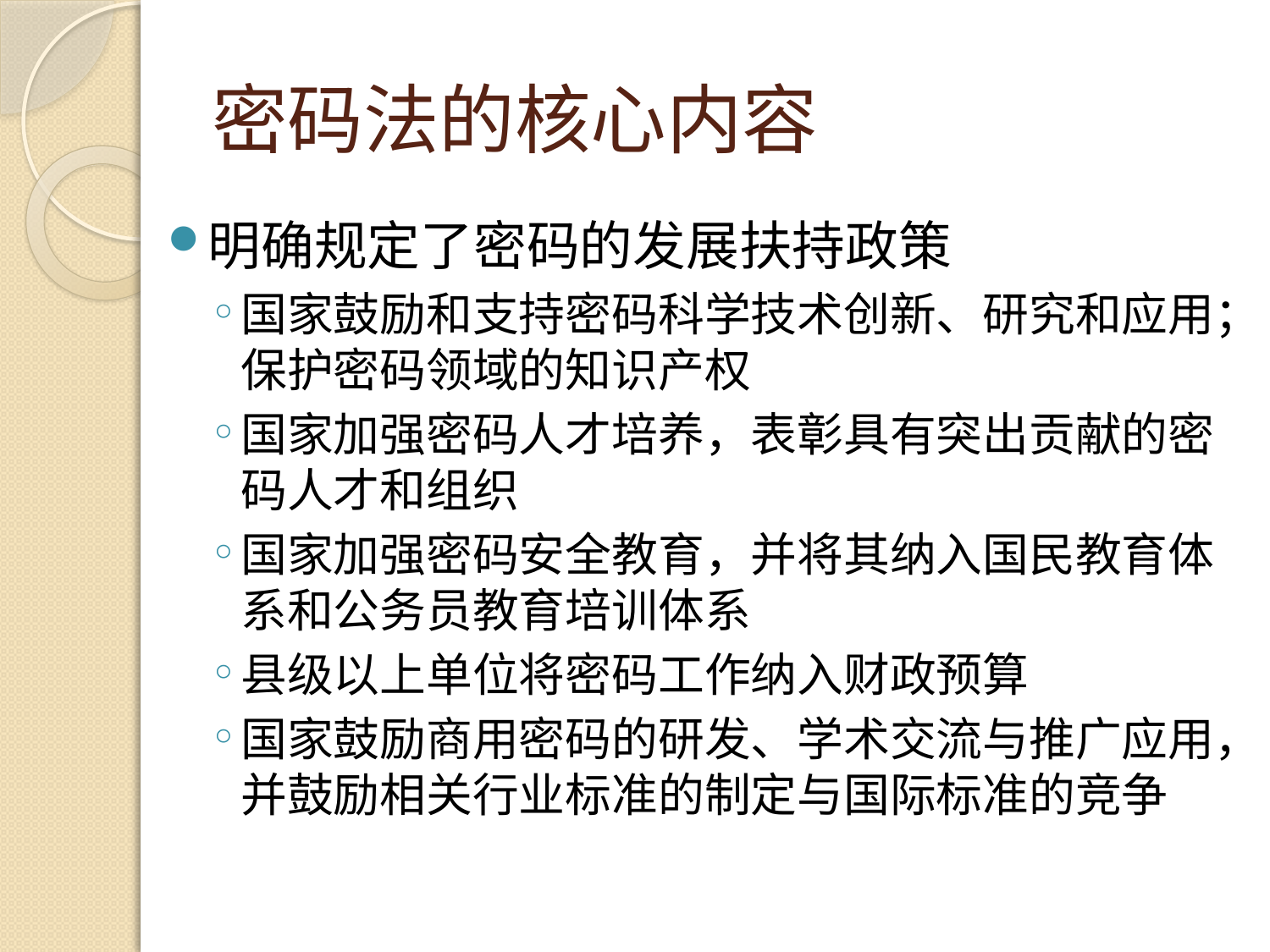

# 密码法的核心内容
明确规定了密码的发展扶持政策
国家鼓励和支持密码科学技术创新、研究和应用；保护密码领域的知识产权
国家加强密码人才培养，表彰具有突出贡献的密码人才和组织
国家加强密码安全教育，并将其纳入国民教育体系和公务员教育培训体系
县级以上单位将密码工作纳入财政预算
国家鼓励商用密码的研发、学术交流与推广应用，并鼓励相关行业标准的制定与国际标准的竞争